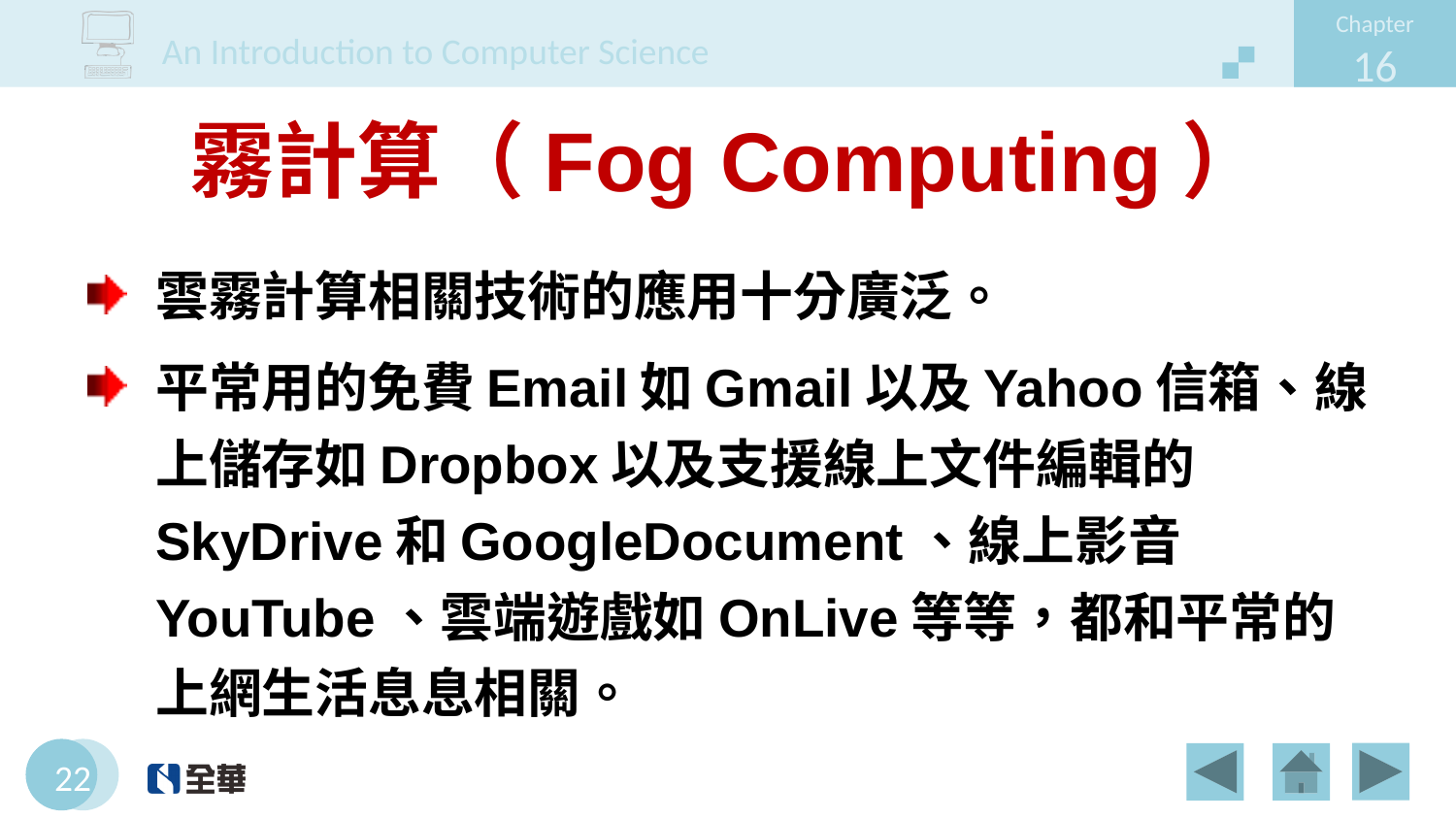

# 霧計算（Fog Computing）
雲霧計算相關技術的應用十分廣泛。
平常用的免費Email如Gmail以及Yahoo信箱、線上儲存如Dropbox以及支援線上文件編輯的SkyDrive和GoogleDocument、線上影音YouTube、雲端遊戲如OnLive等等，都和平常的上網生活息息相關。